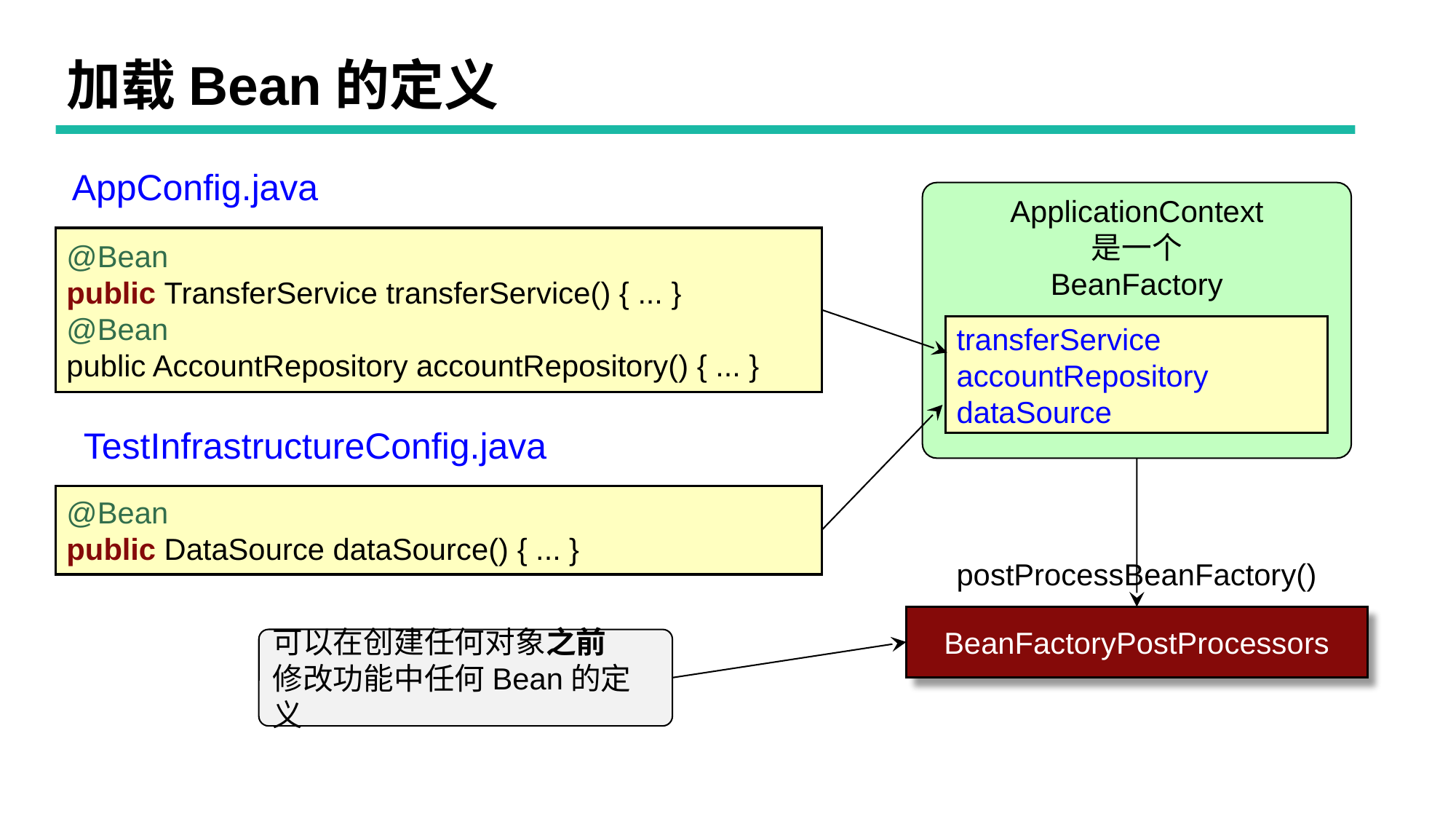

# 加载Bean的定义
AppConfig.java
ApplicationContext
是一个
BeanFactory
@Bean
public TransferService transferService() { ... }
@Bean
public AccountRepository accountRepository() { ... }
transferService
accountRepository
dataSource
TestInfrastructureConfig.java
@Bean
public DataSource dataSource() { ... }
postProcessBeanFactory()
BeanFactoryPostProcessors
可以在创建任何对象之前
修改功能中任何Bean的定义